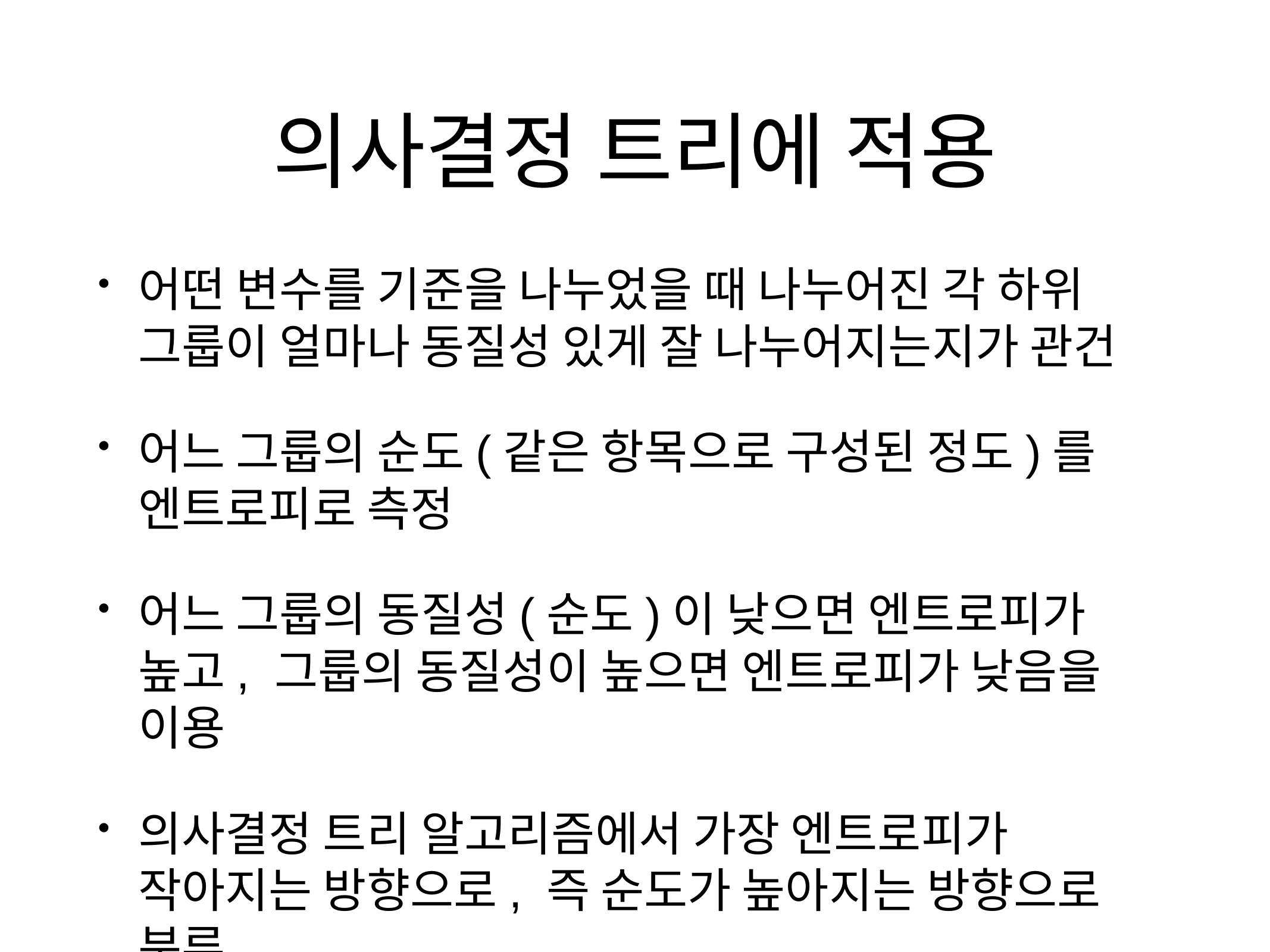

# 의사결정 트리에 적용
어떤 변수를 기준을 나누었을 때 나누어진 각 하위  그룹이 얼마나 동질성 있게 잘 나누어지는지가 관건
어느 그룹의 순도(같은 항목으로 구성된 정도)를  엔트로피로 측정
어느 그룹의 동질성(순도)이 낮으면 엔트로피가 높고, 그룹의 동질성이 높으면 엔트로피가 낮음을 이용
의사결정 트리 알고리즘에서 가장 엔트로피가 작아지는 방향으로, 즉 순도가 높아지는 방향으로 분류
190